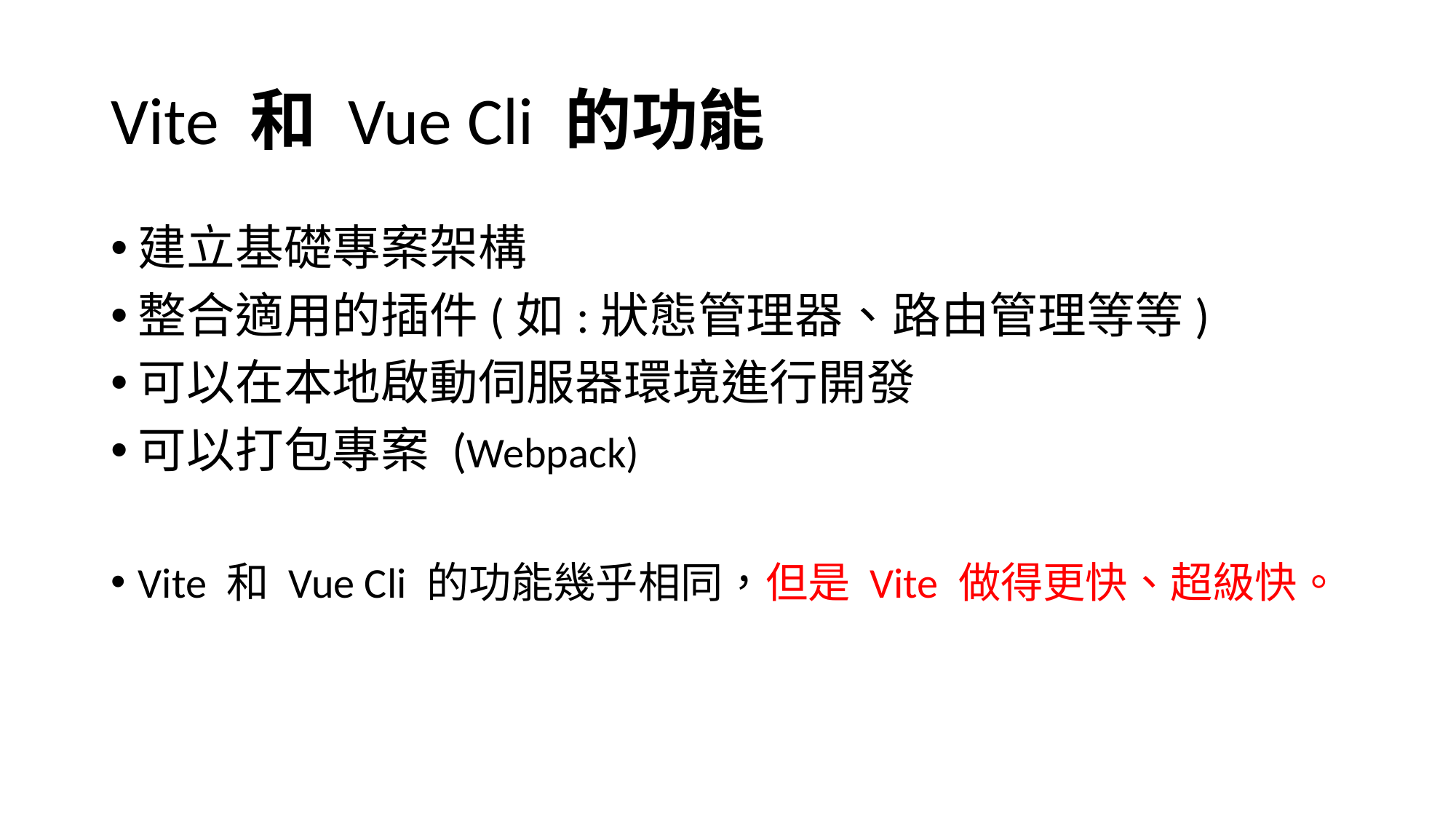

# Vite 和 Vue Cli 的功能
建立基礎專案架構
整合適用的插件(如:狀態管理器、路由管理等等)
可以在本地啟動伺服器環境進行開發
可以打包專案 (Webpack)

Vite 和 Vue Cli 的功能幾乎相同，但是 Vite 做得更快、超級快。